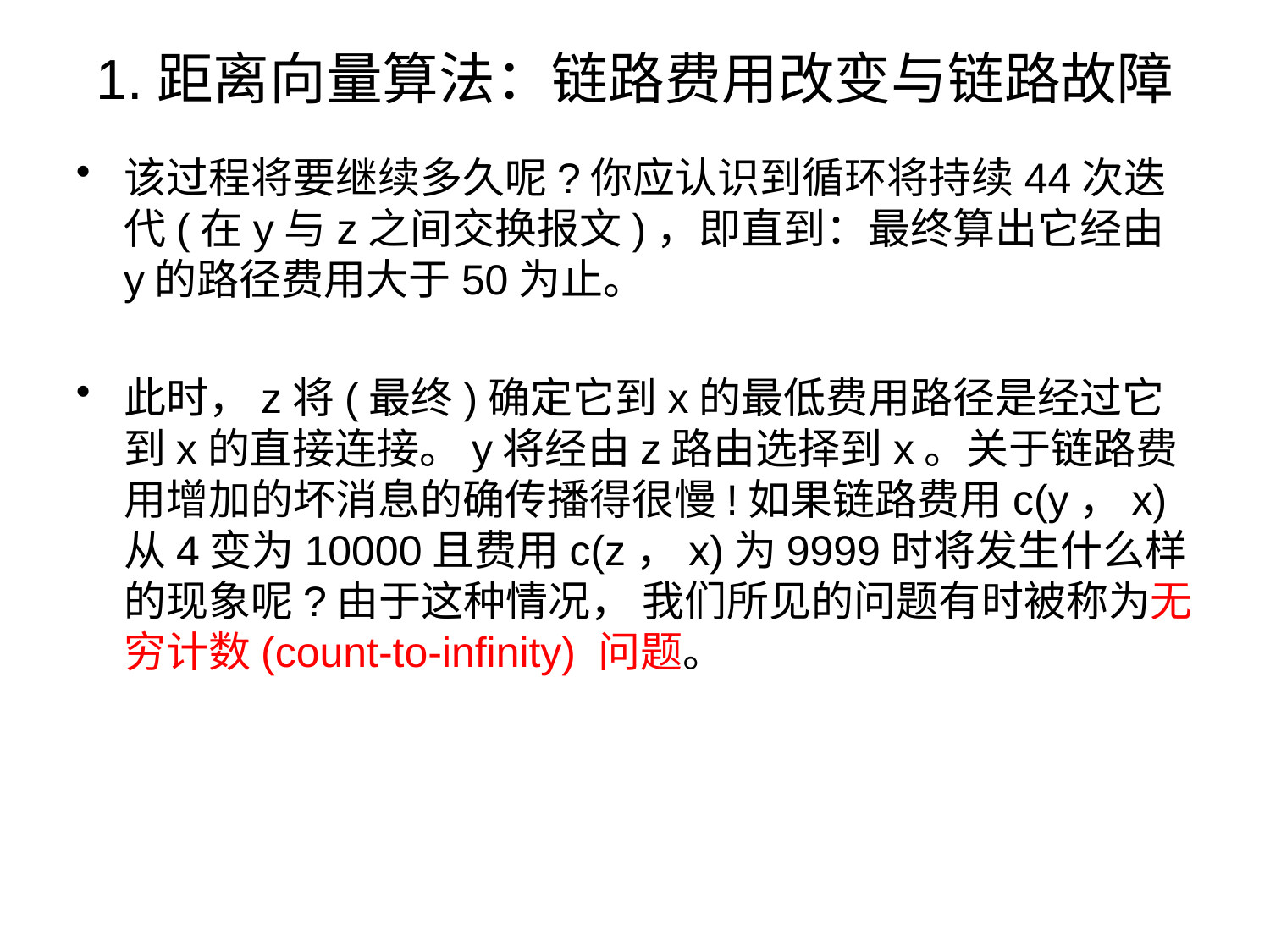

# 1.距离向量算法：链路费用改变与链路故障
该过程将要继续多久呢?你应认识到循环将持续44次迭代(在y与z之间交换报文)，即直到：最终算出它经由y的路径费用大于50为止。

此时，z将(最终)确定它到x的最低费用路径是经过它到x的直接连接。y将经由z路由选择到x。关于链路费用增加的坏消息的确传播得很慢!如果链路费用c(y，x)从4变为10000且费用c(z，x)为9999时将发生什么样的现象呢?由于这种情况， 我们所见的问题有时被称为无穷计数(count-to-infinity) 问题。